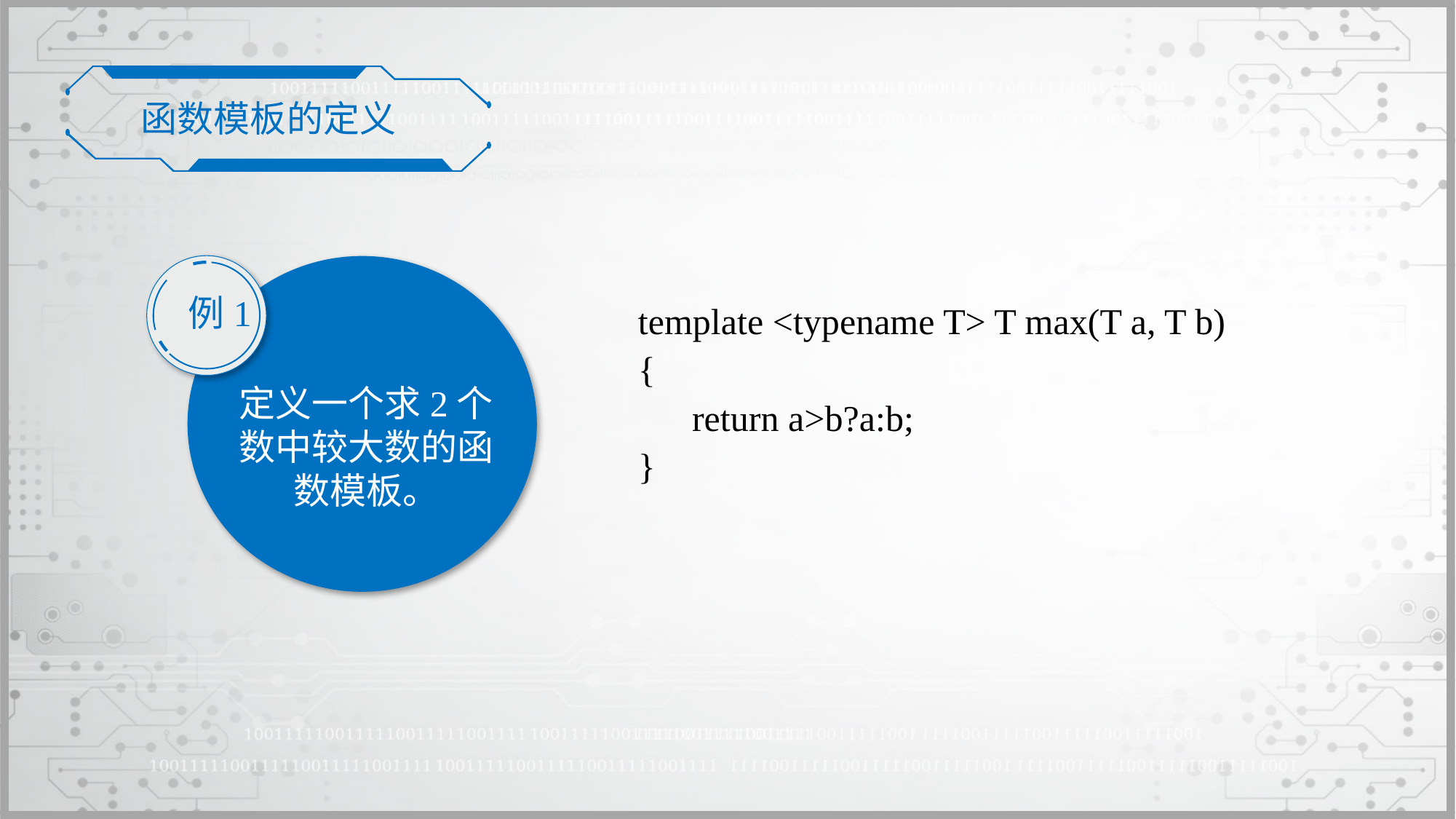

函数模板的定义

例1

定义一个求2个数中较大数的函数模板。
template <typename T> T max(T a, T b)
{
	return a>b?a:b;
}